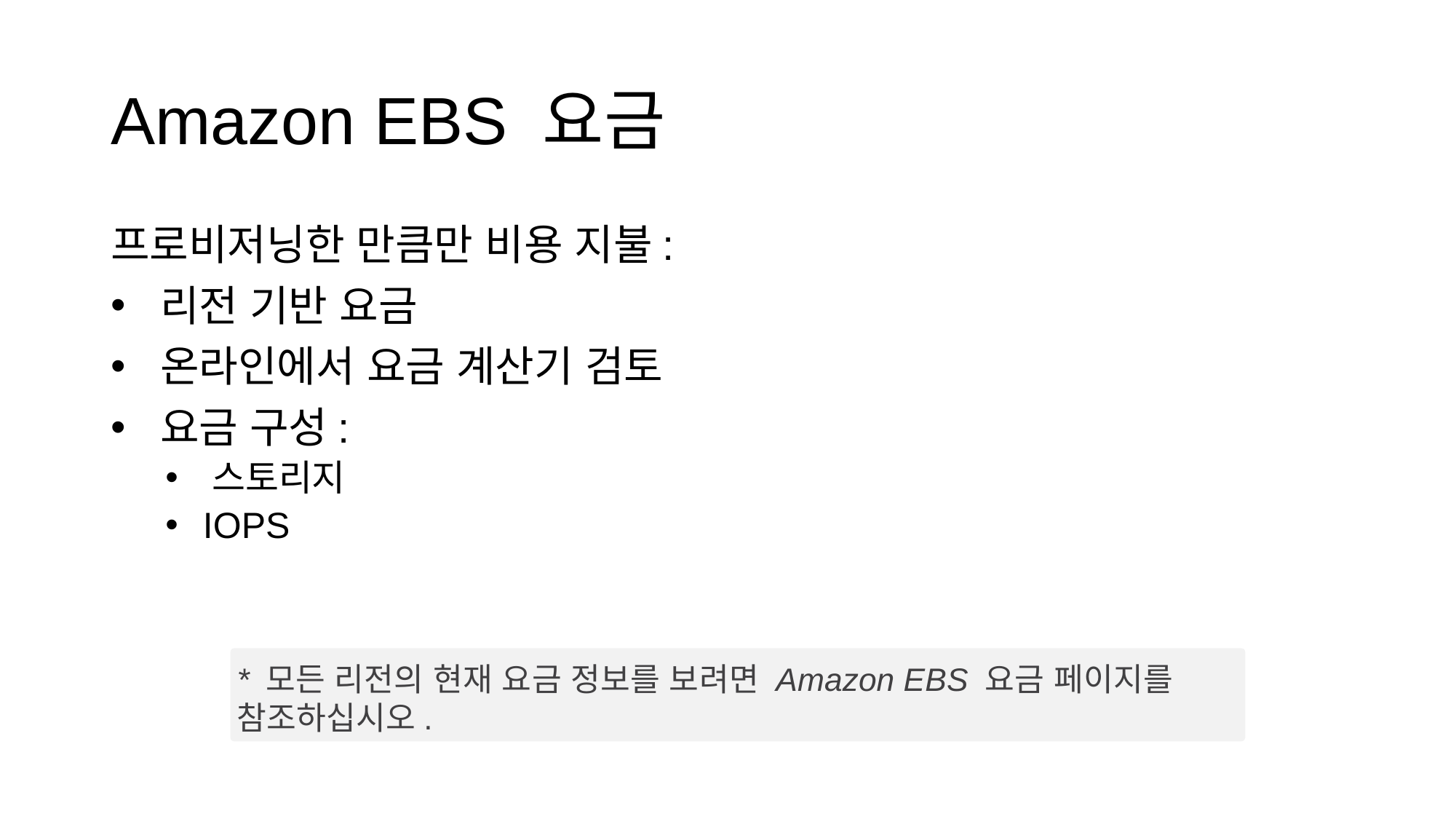

# Amazon EBS 요금
프로비저닝한 만큼만 비용 지불:
 리전 기반 요금
 온라인에서 요금 계산기 검토
 요금 구성:
 스토리지
 IOPS

* 모든 리전의 현재 요금 정보를 보려면 Amazon EBS 요금 페이지를 참조하십시오.